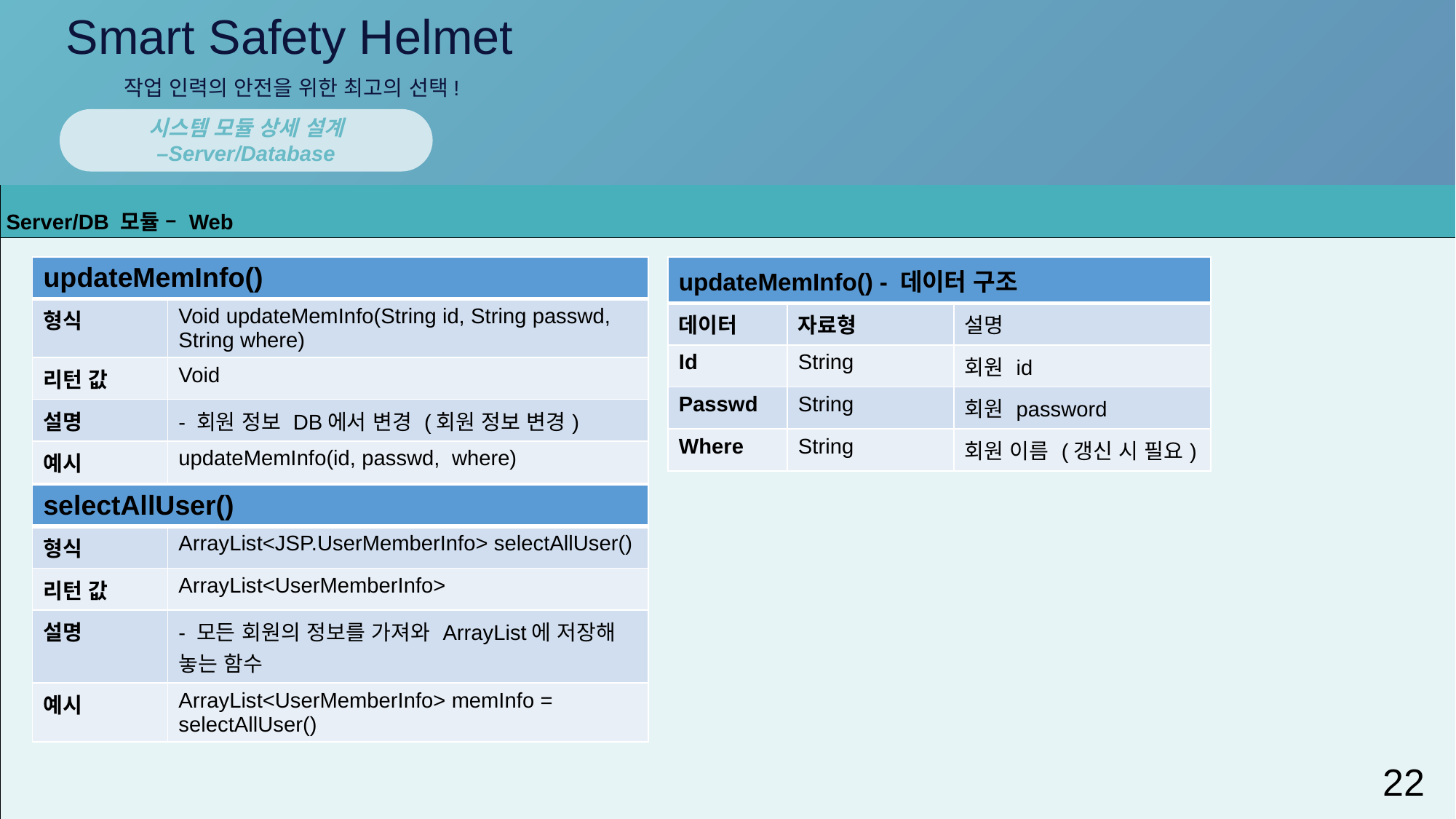

Smart Safety Helmet
작업 인력의 안전을 위한 최고의 선택!
시스템 모듈 상세 설계
–Server/Database
| Server/DB 모듈 – Web |
| --- |
|  |
| updateMemInfo() |  |
| --- | --- |
| 형식 | Void updateMemInfo(String id, String passwd, String where) |
| 리턴 값 | Void |
| 설명 | - 회원 정보 DB에서 변경 (회원 정보 변경) |
| 예시 | updateMemInfo(id, passwd, where) |
| updateMemInfo() - 데이터 구조 |  |  |
| --- | --- | --- |
| 데이터 | 자료형 | 설명 |
| Id | String | 회원 id |
| Passwd | String | 회원 password |
| Where | String | 회원 이름 (갱신 시 필요) |
| selectAllUser() |  |
| --- | --- |
| 형식 | ArrayList<JSP.UserMemberInfo> selectAllUser() |
| 리턴 값 | ArrayList<UserMemberInfo> |
| 설명 | - 모든 회원의 정보를 가져와 ArrayList에 저장해 놓는 함수 |
| 예시 | ArrayList<UserMemberInfo> memInfo = selectAllUser() |

22